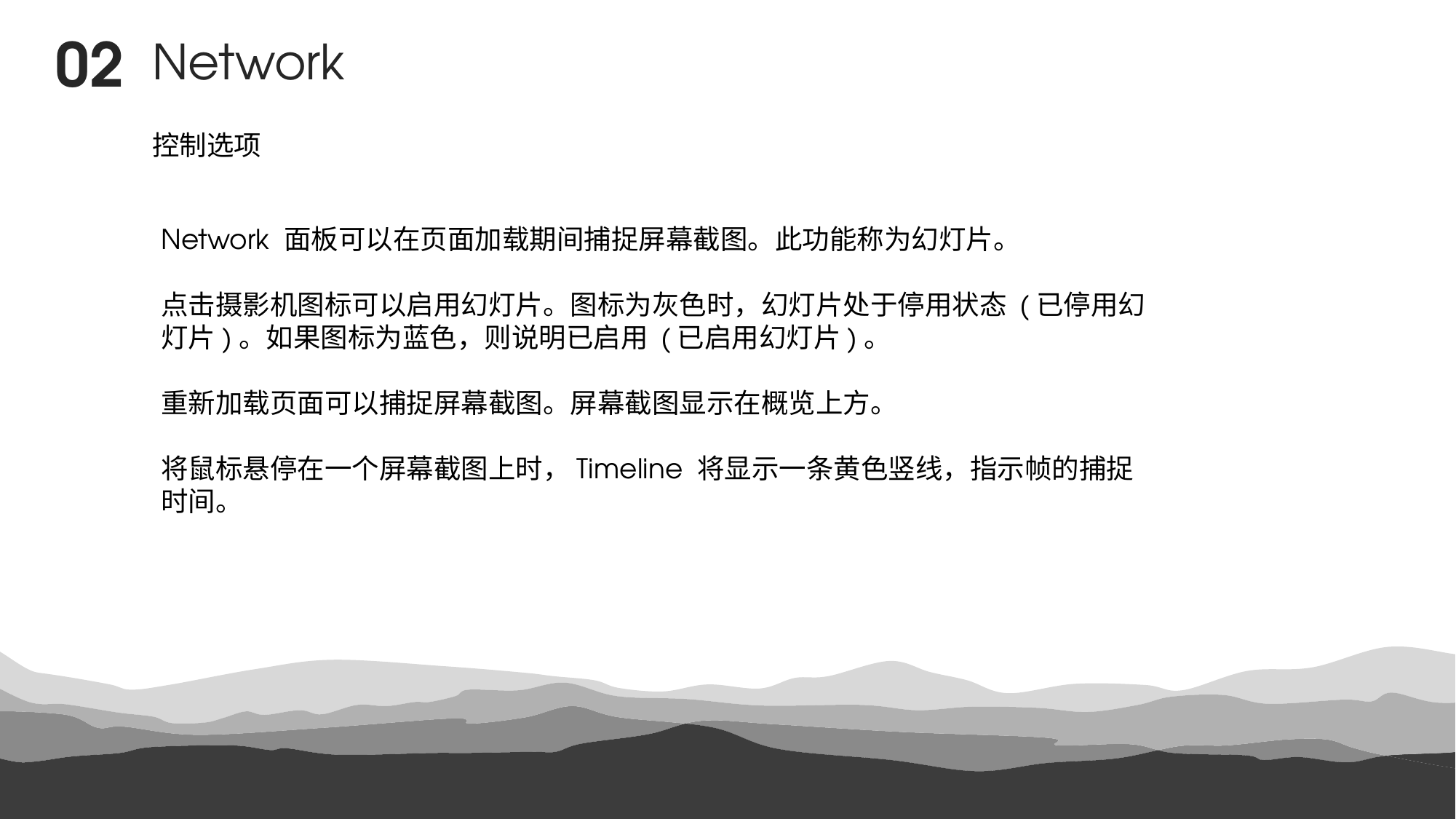

02
Network
控制选项
Network 面板可以在页面加载期间捕捉屏幕截图。此功能称为幻灯片。

点击摄影机图标可以启用幻灯片。图标为灰色时，幻灯片处于停用状态 (已停用幻灯片)。如果图标为蓝色，则说明已启用 (已启用幻灯片)。

重新加载页面可以捕捉屏幕截图。屏幕截图显示在概览上方。

将鼠标悬停在一个屏幕截图上时，Timeline 将显示一条黄色竖线，指示帧的捕捉时间。